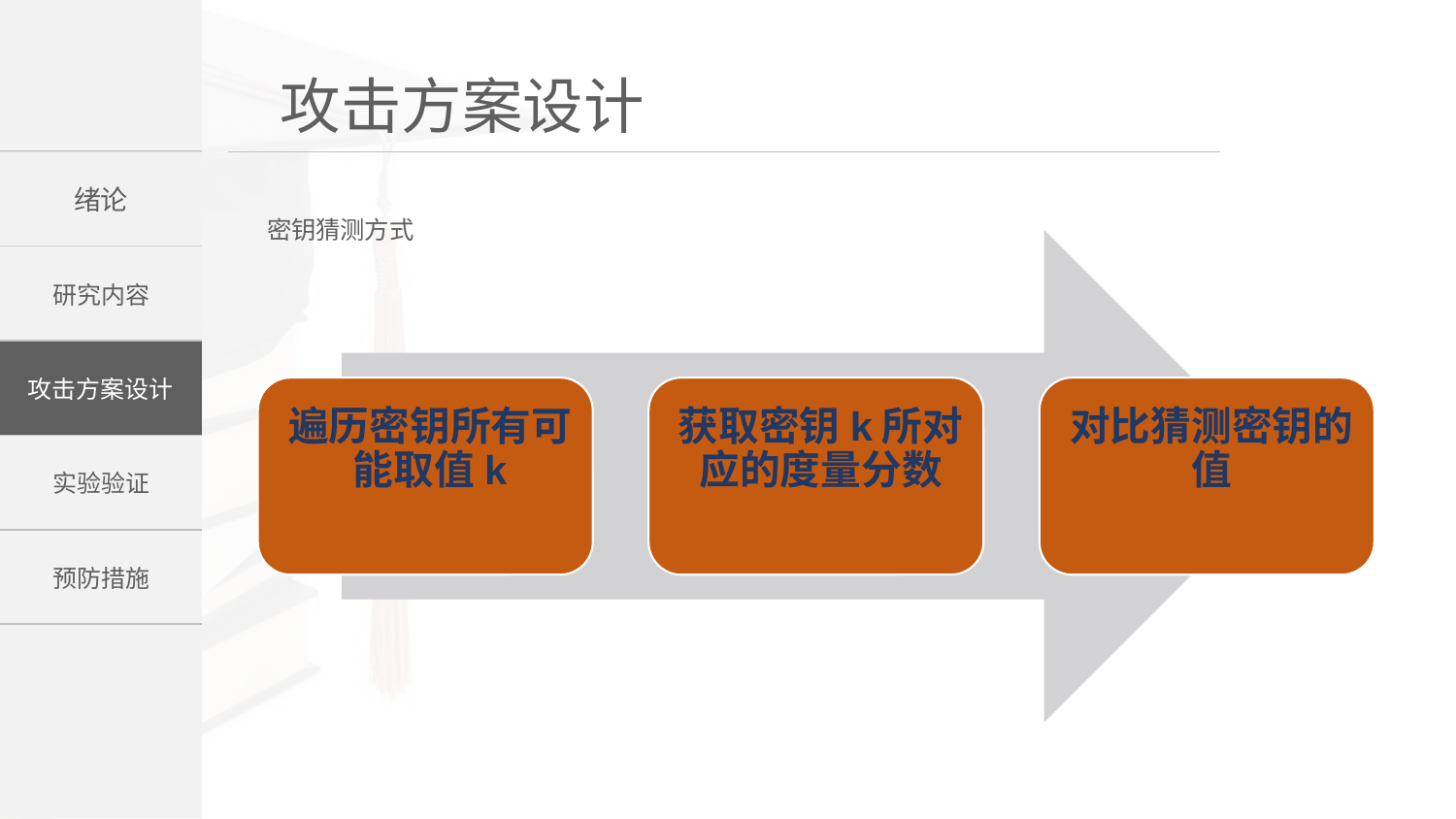

密钥猜测方式
遍历密钥所有可能取值k
获取密钥k所对应的度量分数
对比猜测密钥的值